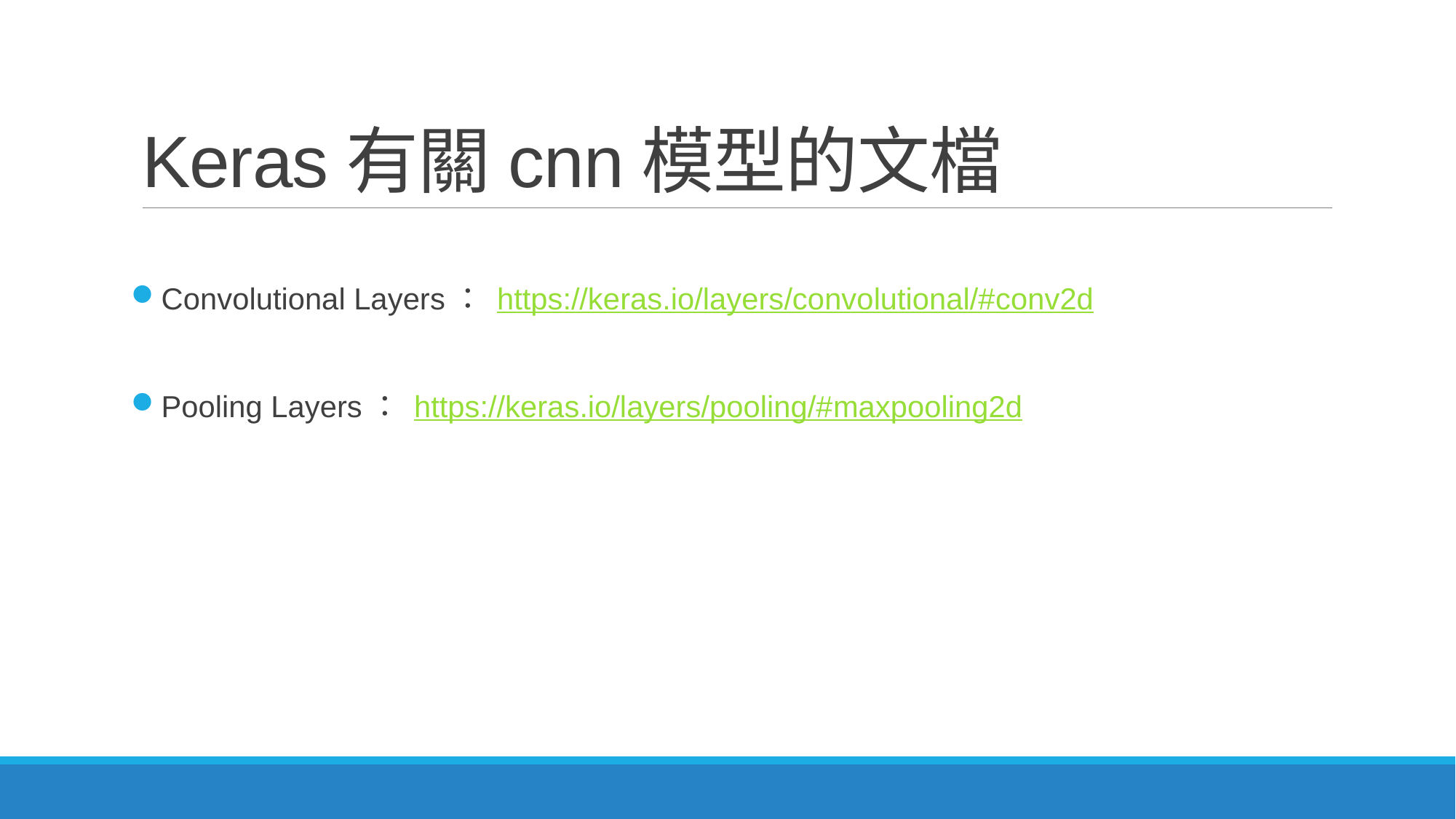

# Keras有關cnn模型的文檔

Convolutional Layers： https://keras.io/layers/convolutional/#conv2d

Pooling Layers： https://keras.io/layers/pooling/#maxpooling2d